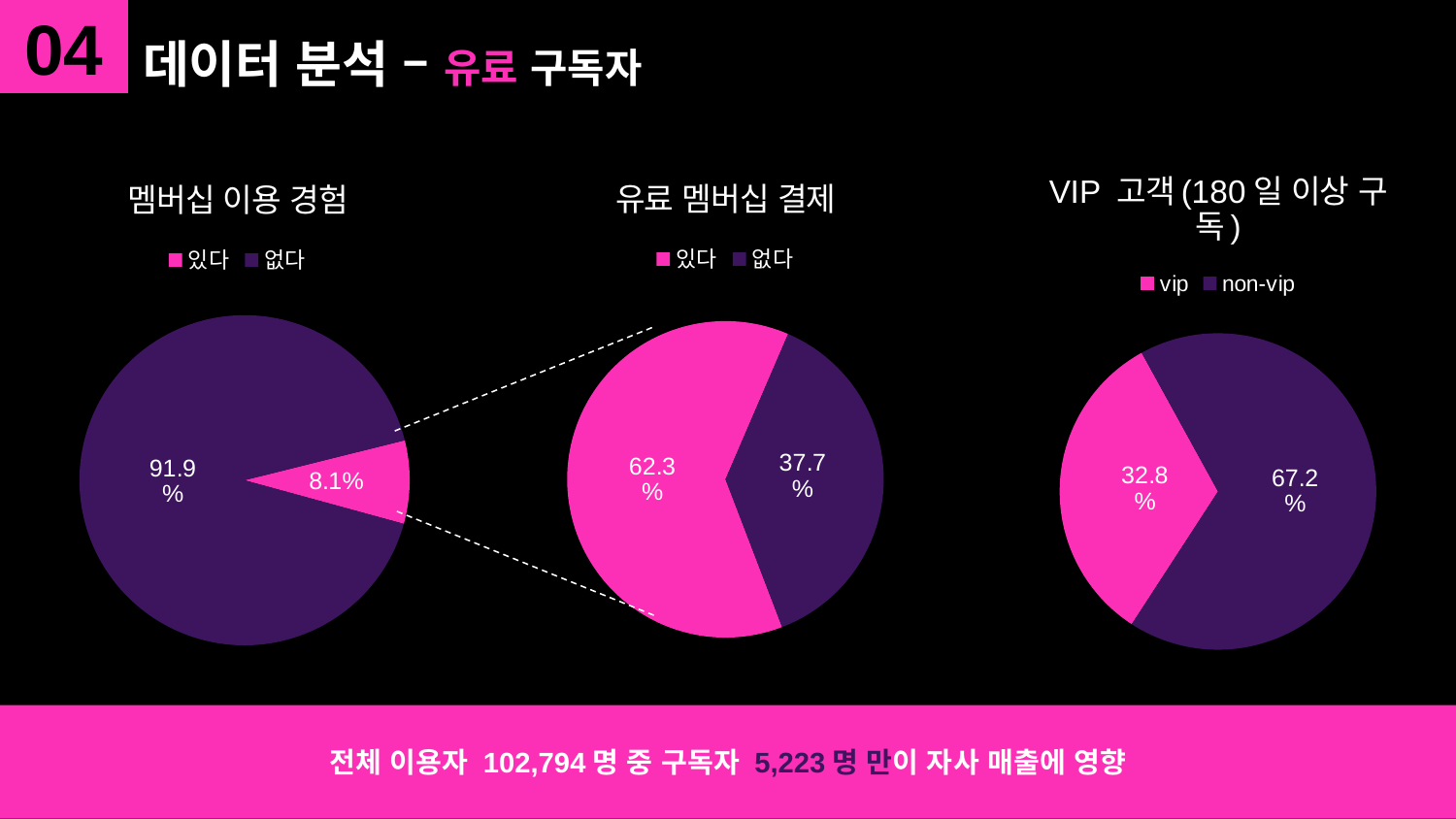

04
# 데이터 분석 – 유료 구독자

### Chart: 유료 멤버십 결제

| Category | 유료 구독권 결제 여부 |
|---|---|
| 있다 | 0.6231209735146743 |
| 없다 | 0.3768790264853257 |

### Chart: VIP 고객(180일 이상 구독)

| Category | 유료 구독권 결제 여부 |
|---|---|
| vip | 0.32830116567934264 |
| non-vip | 0.6716988343206574 |

### Chart: 멤버십 이용 경험

| Category | 크리에이터 프로모션 참여 여부 |
|---|---|
| 있다 | 0.08146389867112866 |
| 없다 | 0.9185361013288713 |
전체 이용자 102,794명 중 구독자 5,223명 만이 자사 매출에 영향